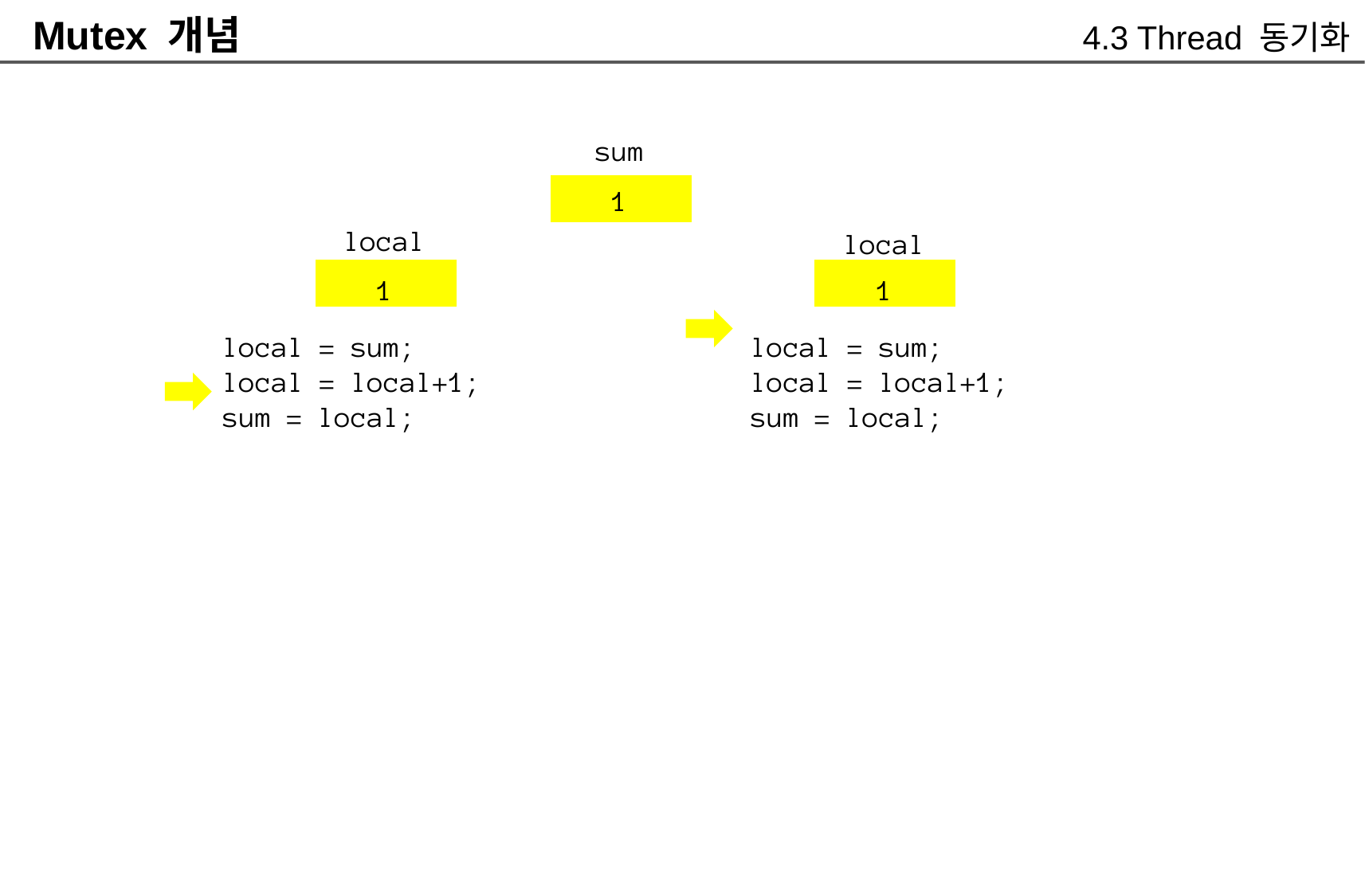

Mutex 개념
4.3 Thread 동기화

sum

	1

	local

		1

local  =  sum;
local  =  local+1;
sum  =  local;
	local

		1

local  =  sum;
local  =  local+1;
sum  =  local;